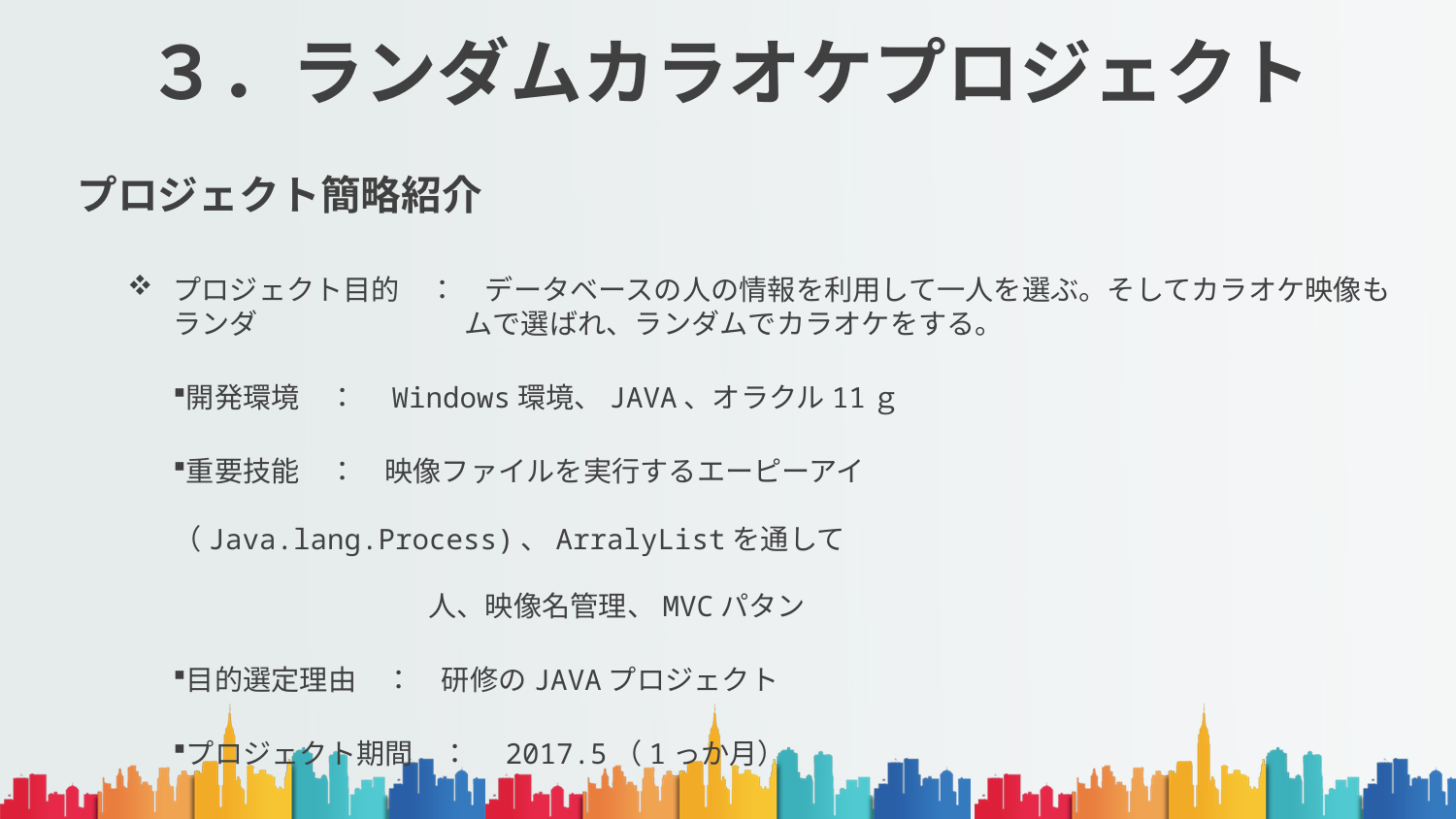

# ３．ランダムカラオケプロジェクト
プロジェクト簡略紹介
プロジェクト目的　：　データベースの人の情報を利用して一人を選ぶ。そしてカラオケ映像もランダ		ムで選ばれ、ランダムでカラオケをする。
開発環境　：　Windows環境、JAVA、オラクル11ｇ
重要技能　：　映像ファイルを実行するエーピーアイ（Java.lang.Process)、ArralyListを通して
　　　　　　　　　人、映像名管理、MVCパタン
目的選定理由　：　研修のJAVAプロジェクト
プロジェクト期間　：　2017.5（1っか月）